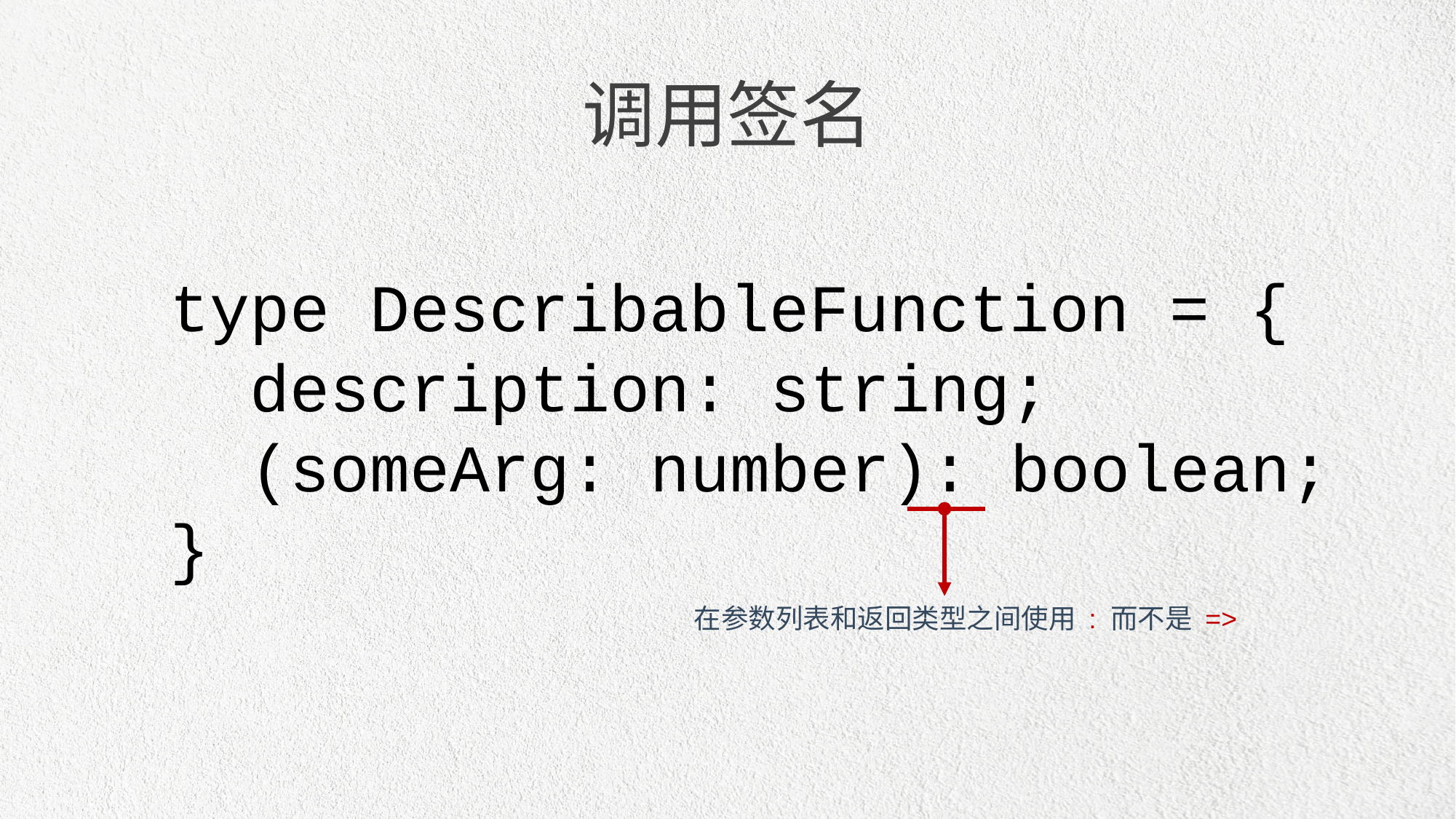

调用签名
type DescribableFunction = {
  description: string;
  (someArg: number): boolean;
}
在参数列表和返回类型之间使用 : 而不是 =>